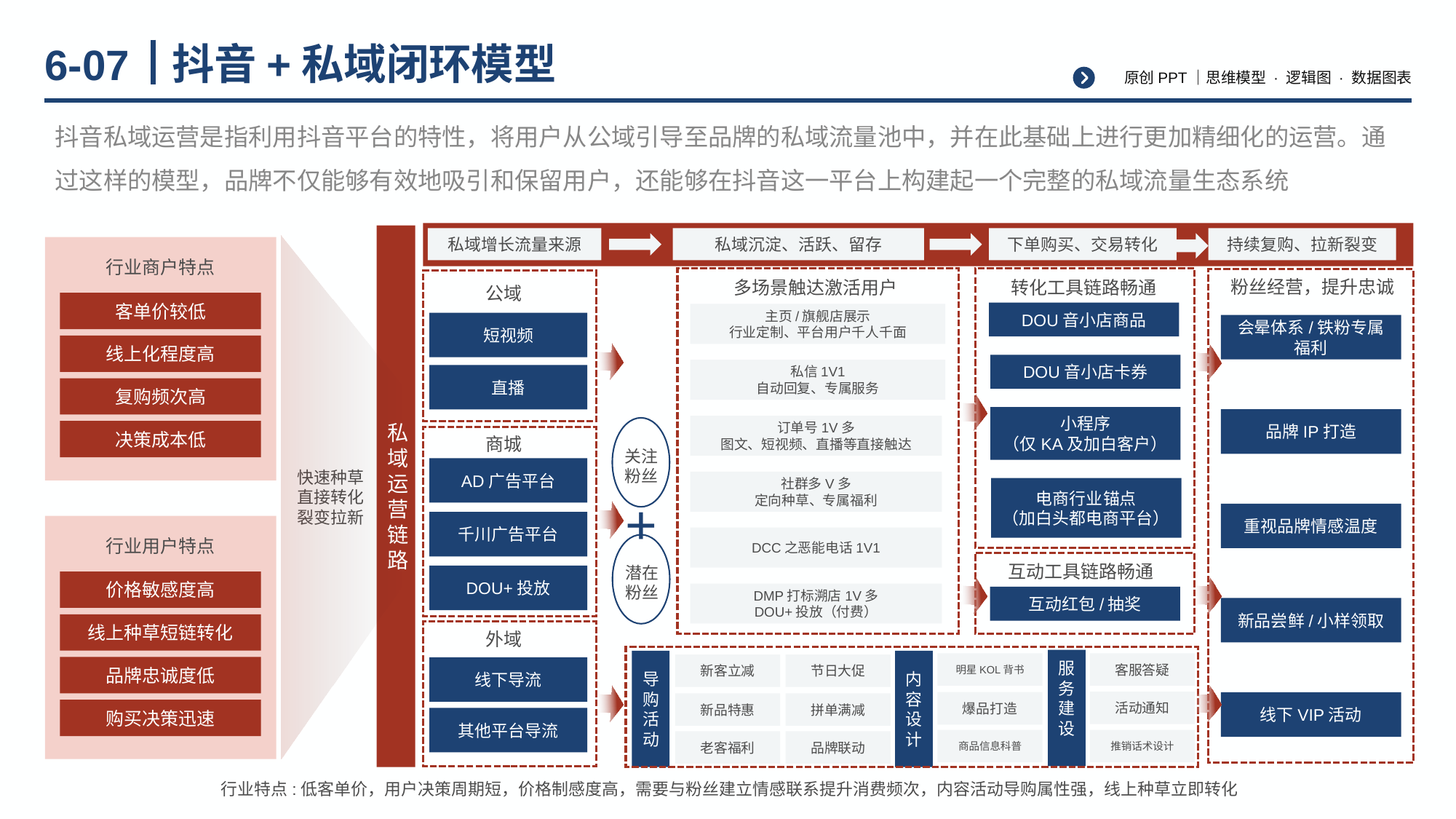

# 抖音+私域闭环模型
6-07
抖音私域运营是指利用抖音平台的特性，将用户从公域引导至品牌的私域流量池中，并在此基础上进行更加精细化的运营。通过这样的模型，品牌不仅能够有效地吸引和保留用户，还能够在抖音这一平台上构建起一个完整的私域流量生态系统

私域运营链路
私域增长流量来源
私域沉淀、活跃、留存
下单购买、交易转化
持续复购、拉新裂变

行业商户特点

粉丝经营，提升忠诚

多场景触达激活用户
转化工具链路畅通
公域
客单价较低
DOU音小店商品
主页/旗舰店展示
行业定制、平台用户千人千面
短视频
会晕体系/铁粉专属福利
线上化程度高

DOU音小店卡券
私信1V1
自动回复、专属服务
直播
复购频次高

小程序
（仅KA及加白客户）
品牌IP打造
订单号1V多
图文、短视频、直播等直接触达

决策成本低

商城
关注
粉丝
AD广告平台
快速种草
直接转化
裂变拉新
社群多V多
定向种草、专属福利
电商行业锚点
（加白头都电商平台）
+

重视品牌情感温度
千川广告平台

DCC之恶能电话1V1
行业用户特点

互动工具链路畅通
潜在粉丝
DOU+投放
价格敏感度高

DMP打标溯店1V多
DOU+投放（付费）
互动红包/抽奖
新品尝鲜/小样领取
线上种草短链转化

外域

服务建设
导购活动
内容设计
明星KOL背书
客服答疑
新客立减
节日大促
品牌忠诚度低
线下导流

活动通知
爆品打造
线下VIP活动
新品特惠
拼单满减
购买决策迅速
其他平台导流
商品信息科普
推销话术设计
老客福利
品牌联动
行业特点:低客单价，用户决策周期短，价格制感度高，需要与粉丝建立情感联系提升消费频次，内容活动导购属性强，线上种草立即转化